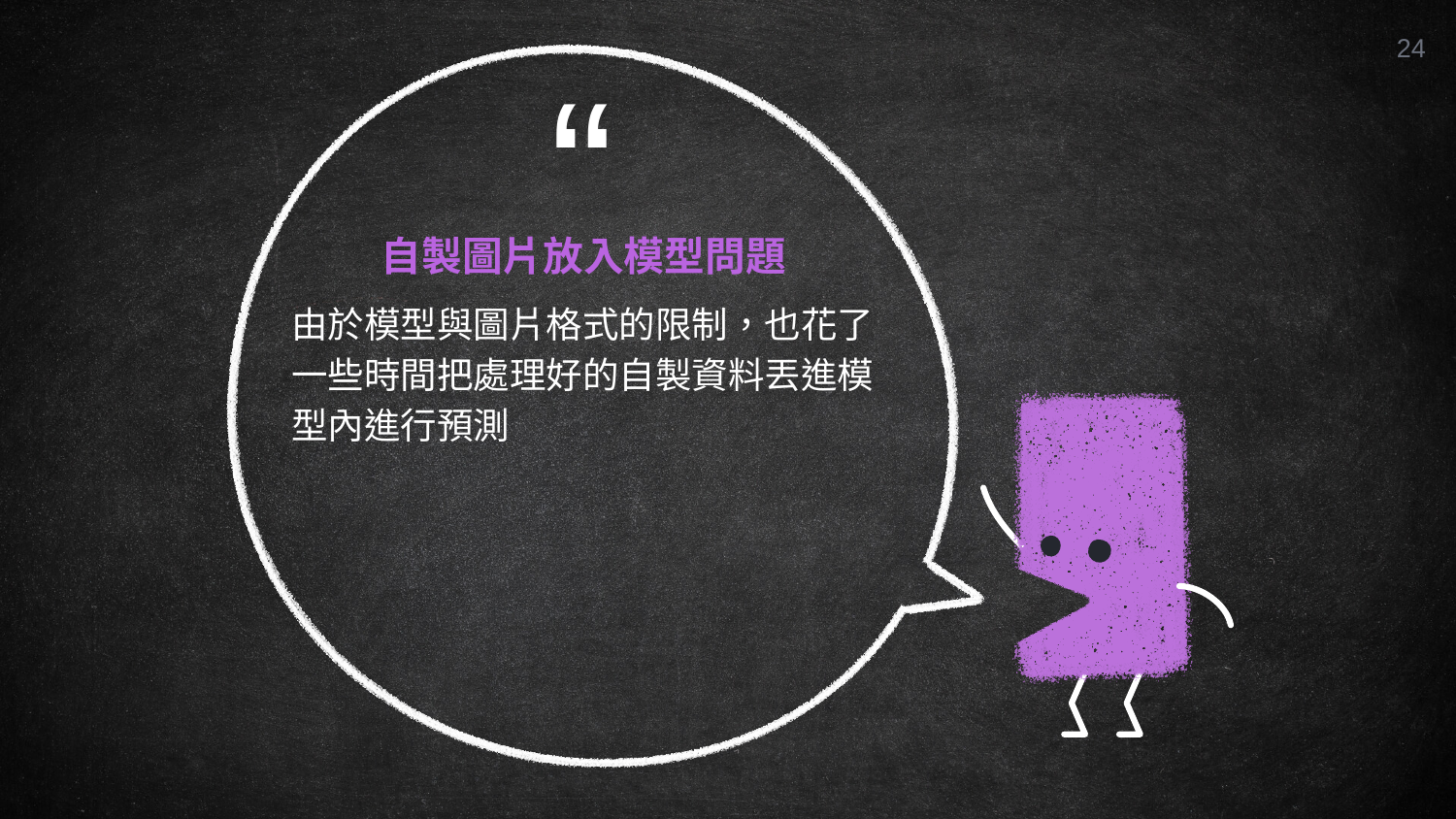

24
自製圖片放入模型問題
由於模型與圖片格式的限制，也花了一些時間把處理好的自製資料丟進模型內進行預測